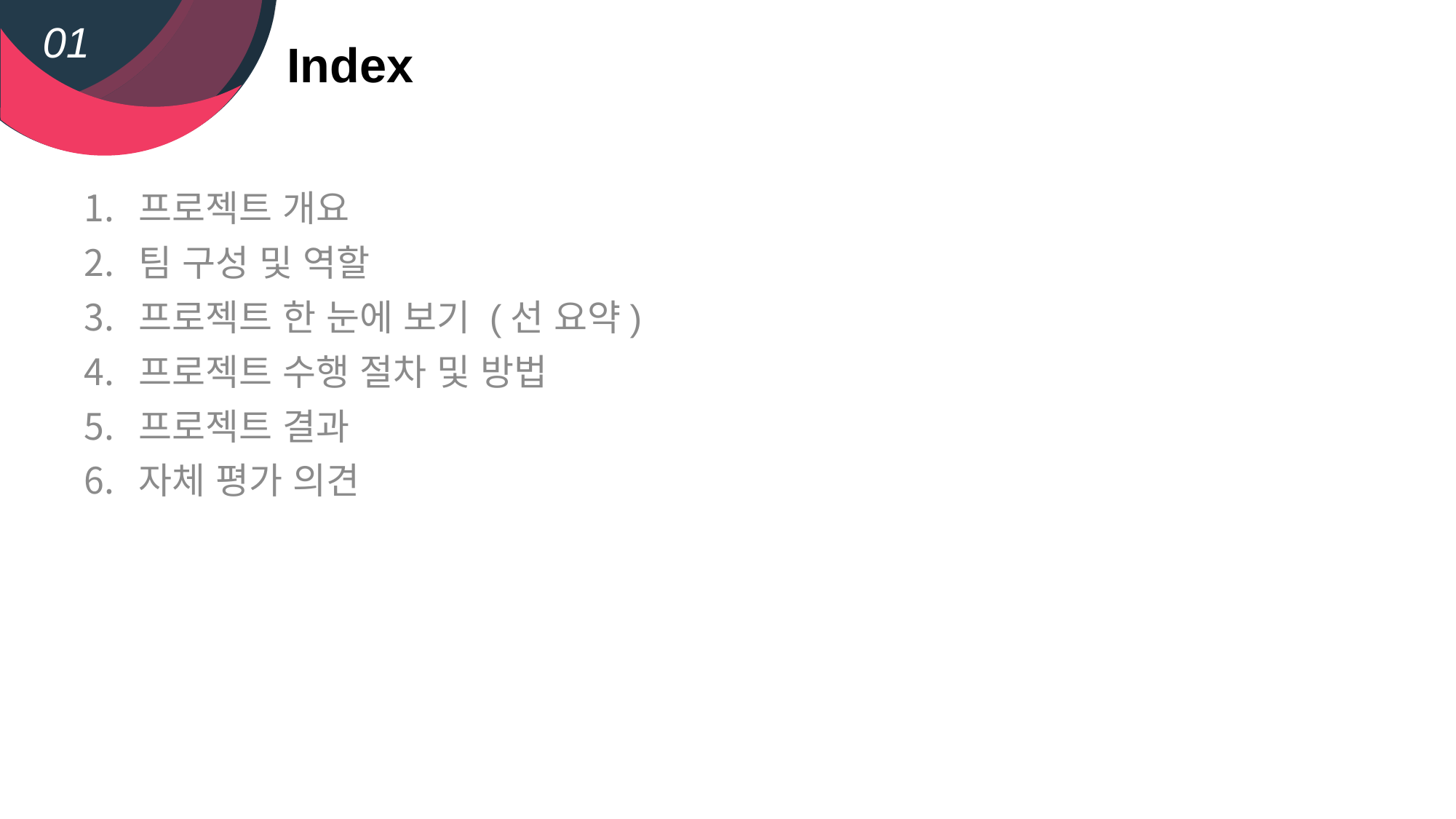

01
Index
프로젝트 개요
팀 구성 및 역할
프로젝트 한 눈에 보기 (선 요약)
프로젝트 수행 절차 및 방법
프로젝트 결과
자체 평가 의견